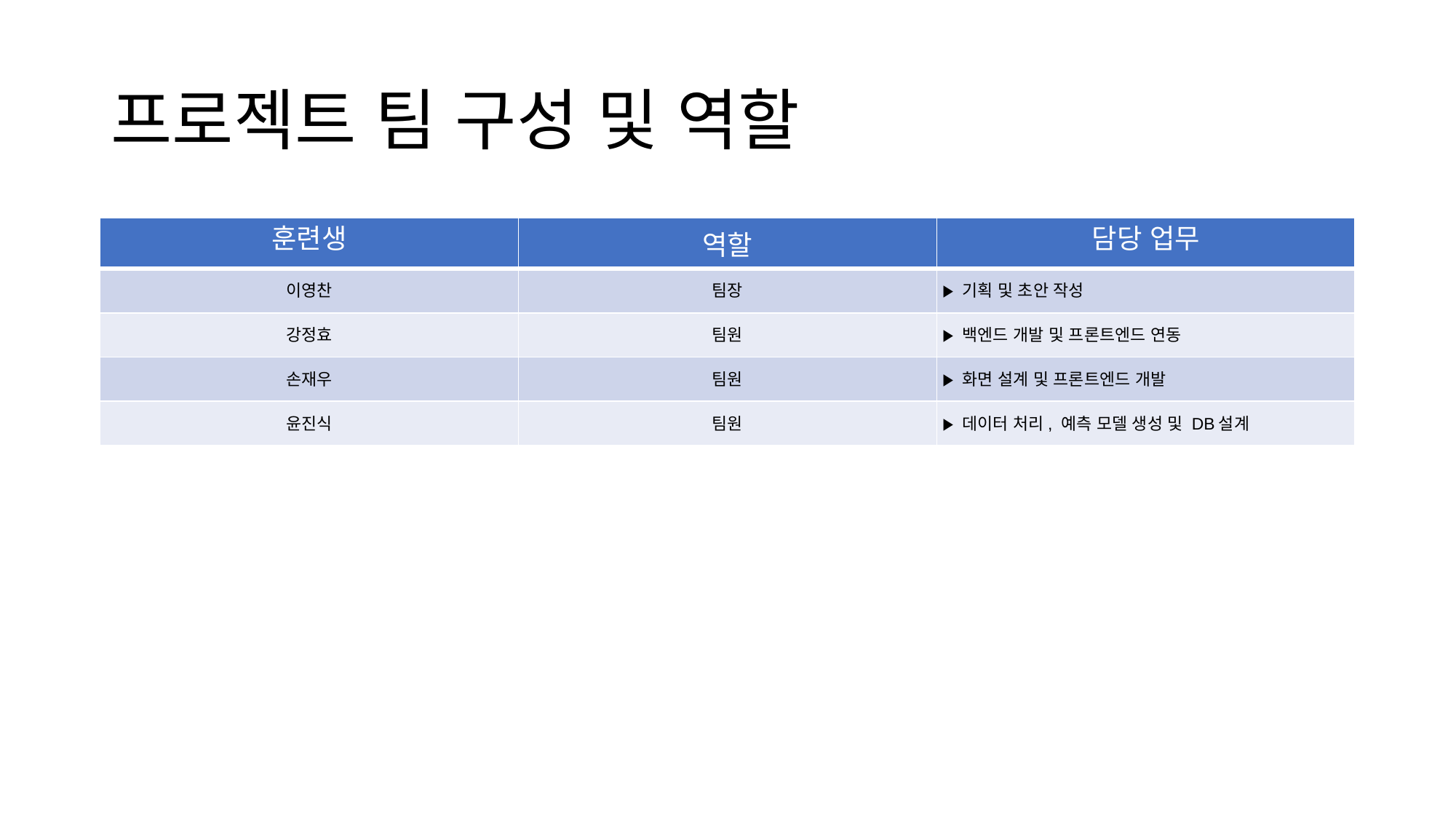

# 프로젝트 팀 구성 및 역할
| 훈련생 | 역할 | 담당 업무 |
| --- | --- | --- |
| 이영찬 | 팀장 | ▶ 기획 및 초안 작성 |
| 강정효 | 팀원 | ▶ 백엔드 개발 및 프론트엔드 연동 |
| 손재우 | 팀원 | ▶ 화면 설계 및 프론트엔드 개발 |
| 윤진식 | 팀원 | ▶ 데이터 처리, 예측 모델 생성 및 DB설계 |